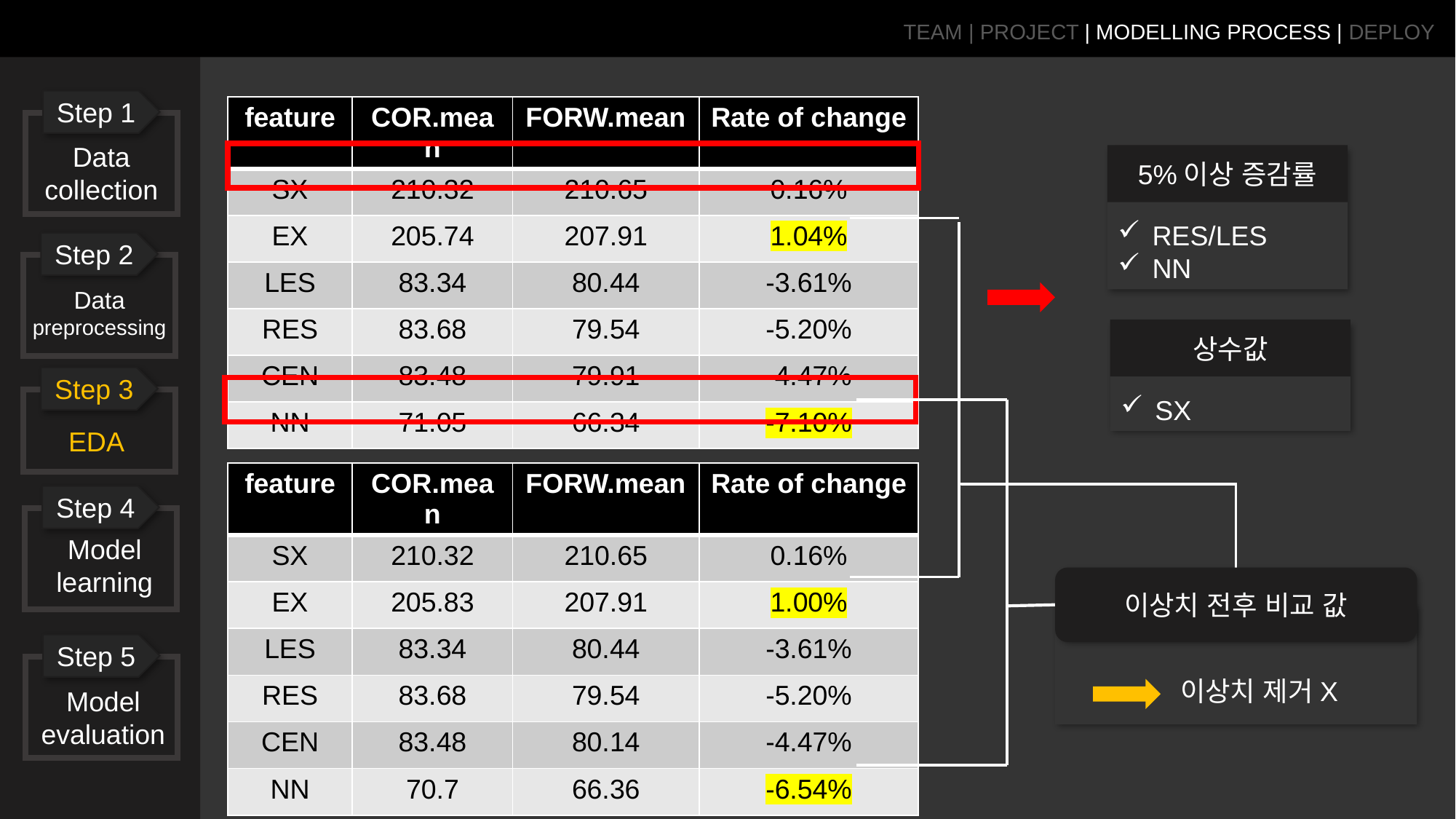

TEAM | PROJECT | MODELLING PROCESS | DEPLOY

Step 1

Data collection
| feature | COR.mean | FORW.mean | Rate of change |
| --- | --- | --- | --- |
| SX | 210.32 | 210.65 | 0.16% |
| EX | 205.74 | 207.91 | 1.04% |
| LES | 83.34 | 80.44 | -3.61% |
| RES | 83.68 | 79.54 | -5.20% |
| CEN | 83.48 | 79.91 | -4.47% |
| NN | 71.05 | 66.34 | -7.10% |

5%이상 증감률

RES/LES
NN
Step 2

Data
preprocessing

상수값

SX
Step 3

EDA

| feature | COR.mean | FORW.mean | Rate of change |
| --- | --- | --- | --- |
| SX | 210.32 | 210.65 | 0.16% |
| EX | 205.83 | 207.91 | 1.00% |
| LES | 83.34 | 80.44 | -3.61% |
| RES | 83.68 | 79.54 | -5.20% |
| CEN | 83.48 | 80.14 | -4.47% |
| NN | 70.7 | 66.36 | -6.54% |
Step 4

Model
learning
이상치 전후 비교 값

이상치 제거X

Step 5

Model
evaluation